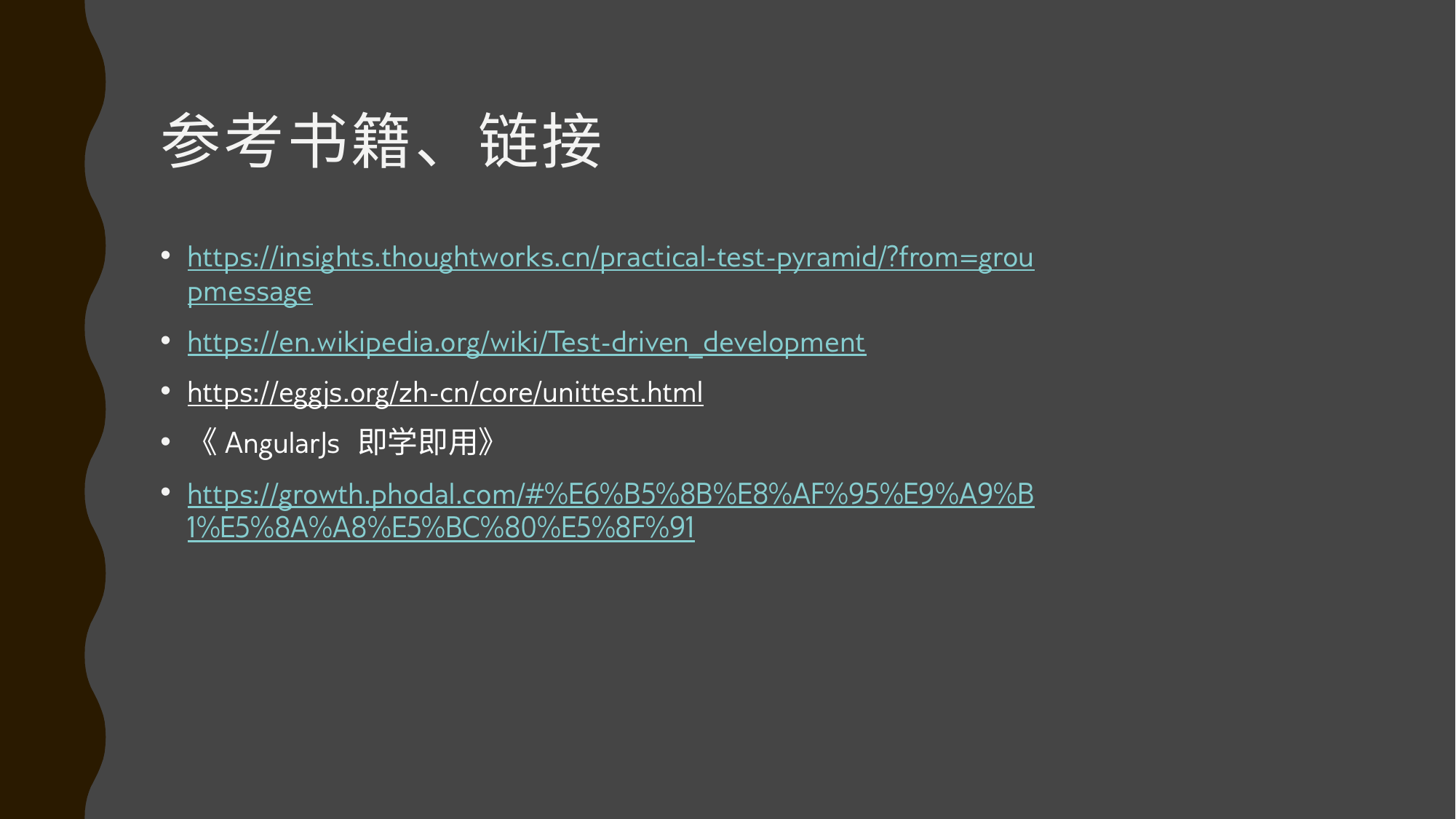

# 参考书籍、链接
https://insights.thoughtworks.cn/practical-test-pyramid/?from=groupmessage
https://en.wikipedia.org/wiki/Test-driven_development
https://eggjs.org/zh-cn/core/unittest.html
《AngularJs 即学即用》
https://growth.phodal.com/#%E6%B5%8B%E8%AF%95%E9%A9%B1%E5%8A%A8%E5%BC%80%E5%8F%91